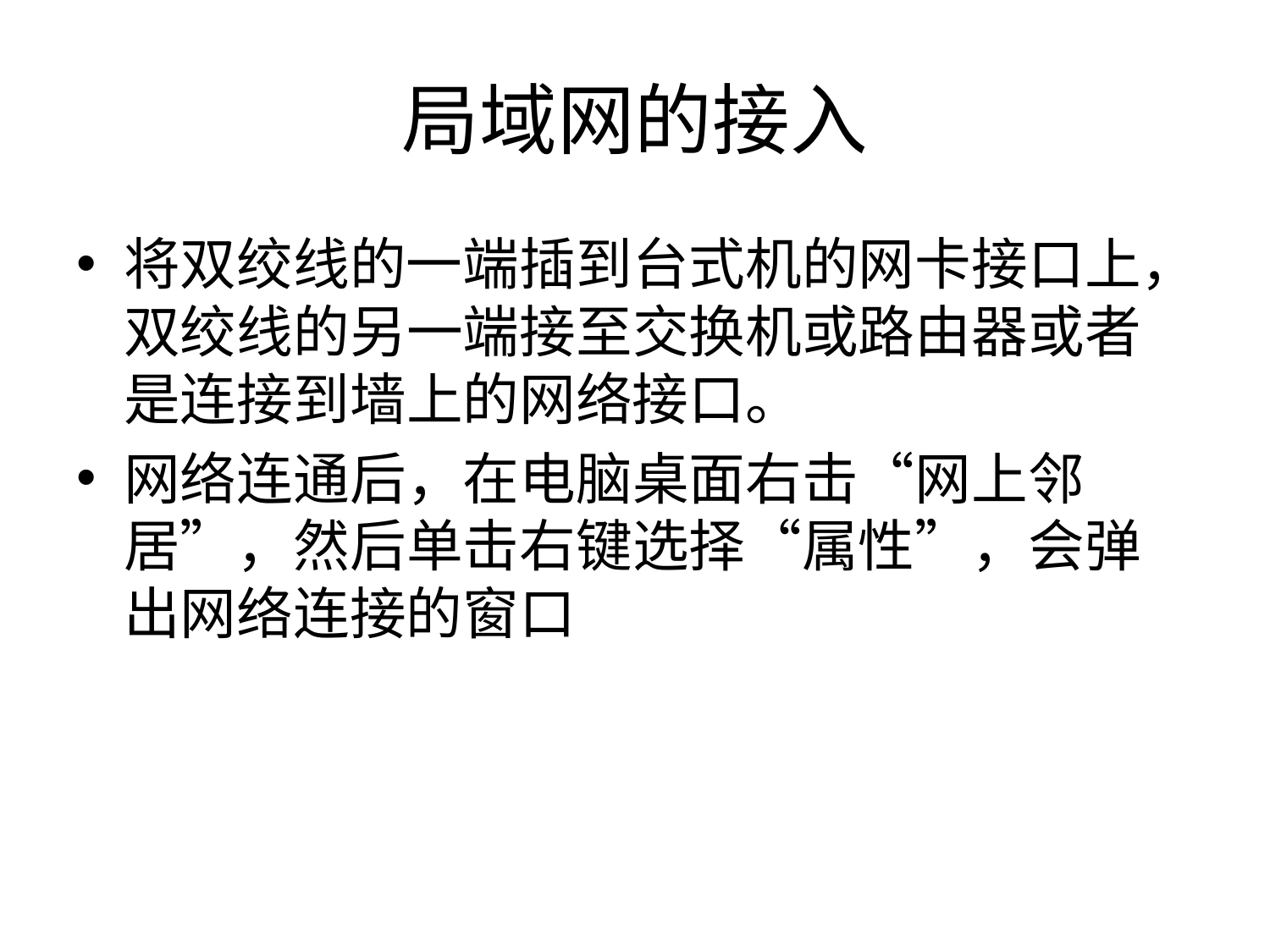

# 局域网的接入
将双绞线的一端插到台式机的网卡接口上，双绞线的另一端接至交换机或路由器或者是连接到墙上的网络接口。
网络连通后，在电脑桌面右击“网上邻居”，然后单击右键选择“属性”，会弹出网络连接的窗口